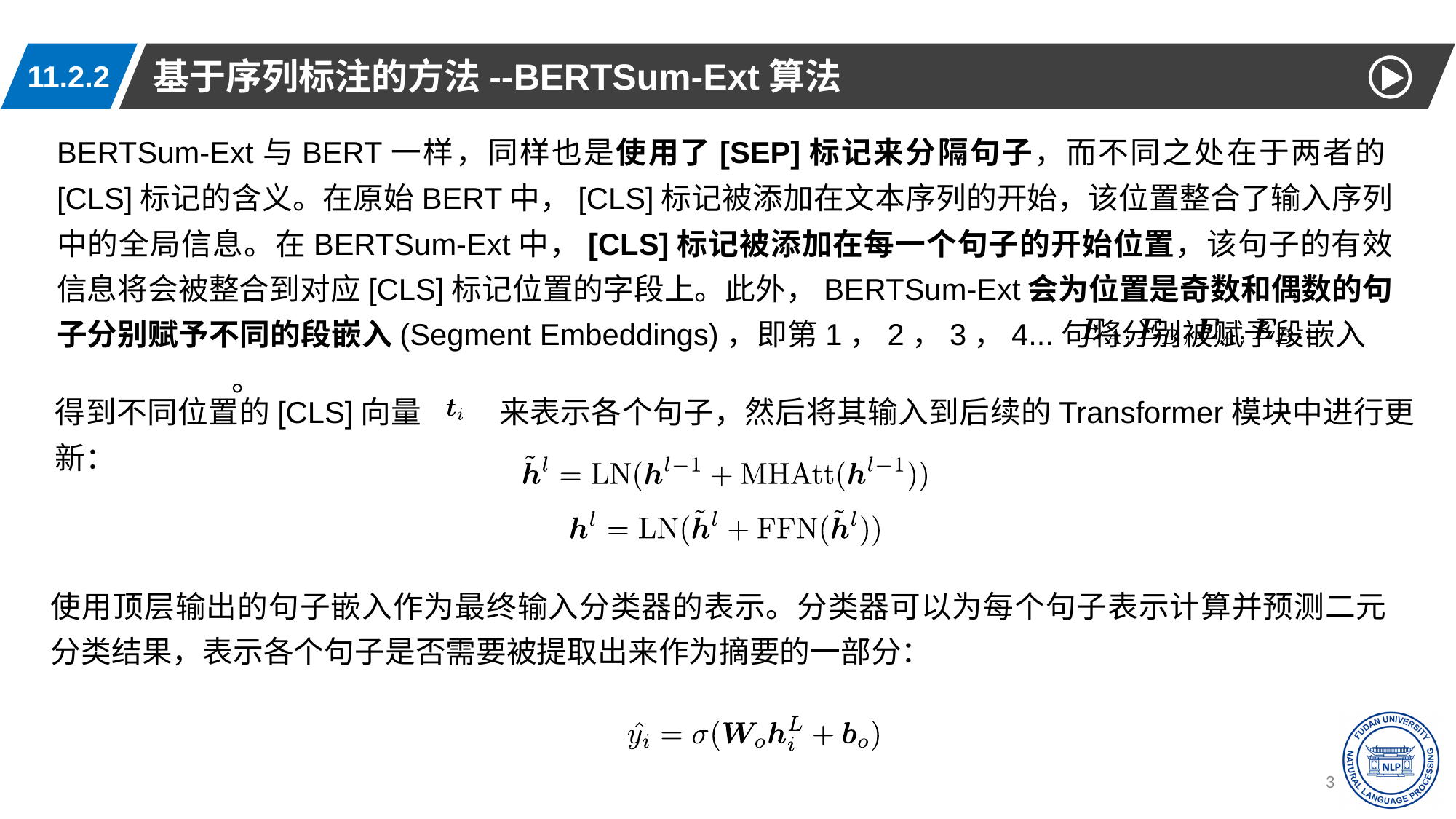

基于序列标注的方法--BERTSum-Ext算法
11.2.2

BERTSum-Ext与BERT一样，同样也是使用了[SEP]标记来分隔句子，而不同之处在于两者的[CLS]标记的含义。在原始BERT中，[CLS]标记被添加在文本序列的开始，该位置整合了输入序列中的全局信息。在BERTSum-Ext中，[CLS]标记被添加在每一个句子的开始位置，该句子的有效信息将会被整合到对应[CLS]标记位置的字段上。此外，BERTSum-Ext会为位置是奇数和偶数的句子分别赋予不同的段嵌入(Segment Embeddings)，即第1，2，3，4...句将分别被赋予段嵌入                               。

得到不同位置的[CLS]向量           来表示各个句子，然后将其输入到后续的Transformer模块中进行更新：

使用顶层输出的句子嵌入作为最终输入分类器的表示。分类器可以为每个句子表示计算并预测二元分类结果，表示各个句子是否需要被提取出来作为摘要的一部分：

33